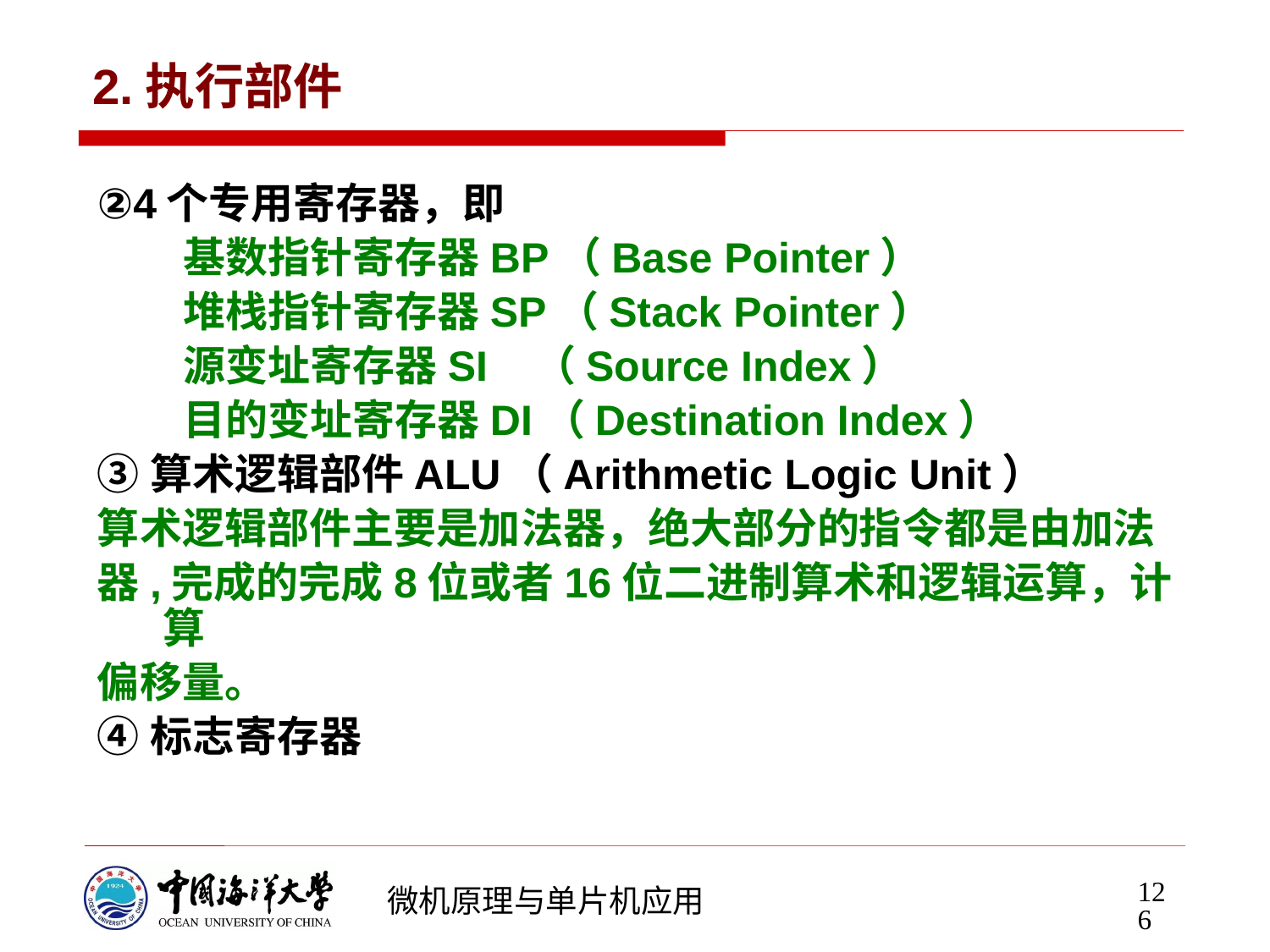

# 2.执行部件
②4个专用寄存器，即
        基数指针寄存器BP（Base Pointer）
        堆栈指针寄存器SP（Stack Pointer）
        源变址寄存器SI   （Source Index）
        目的变址寄存器DI（Destination Index）
③算术逻辑部件ALU（Arithmetic Logic Unit）
算术逻辑部件主要是加法器，绝大部分的指令都是由加法
器,完成的完成8位或者16位二进制算术和逻辑运算，计算
偏移量。
④标志寄存器
126